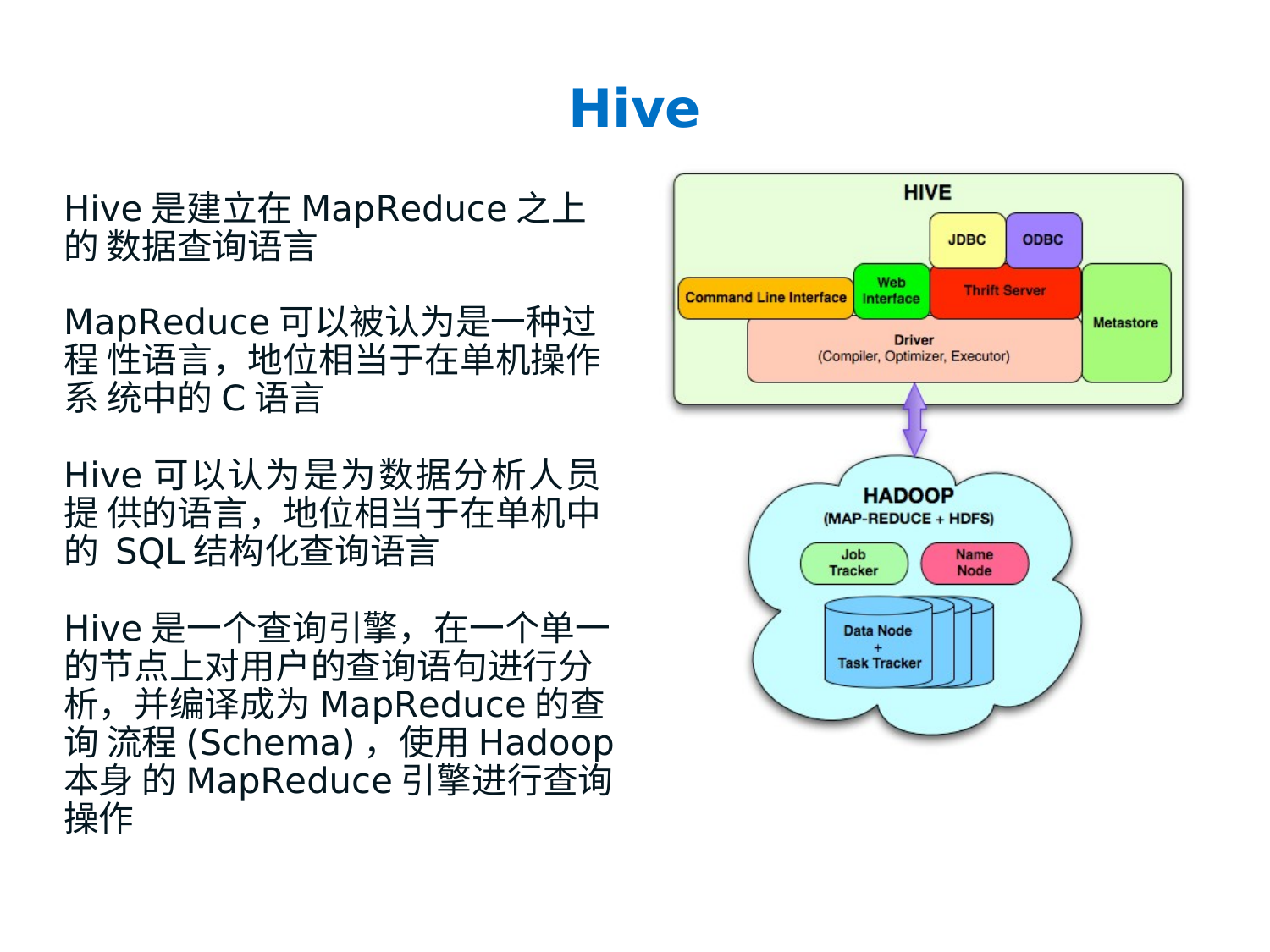

# Hive

Hive是建立在MapReduce之上的 数据查询语言

MapReduce可以被认为是一种过程 性语言，地位相当于在单机操作系 统中的C语言

Hive可以认为是为数据分析人员提 供的语言，地位相当于在单机中的 SQL结构化查询语言

Hive是一个查询引擎，在一个单一 的节点上对用户的查询语句进行分 析，并编译成为MapReduce的查询 流程(Schema)，使用Hadoop本身 的MapReduce引擎进行查询操作